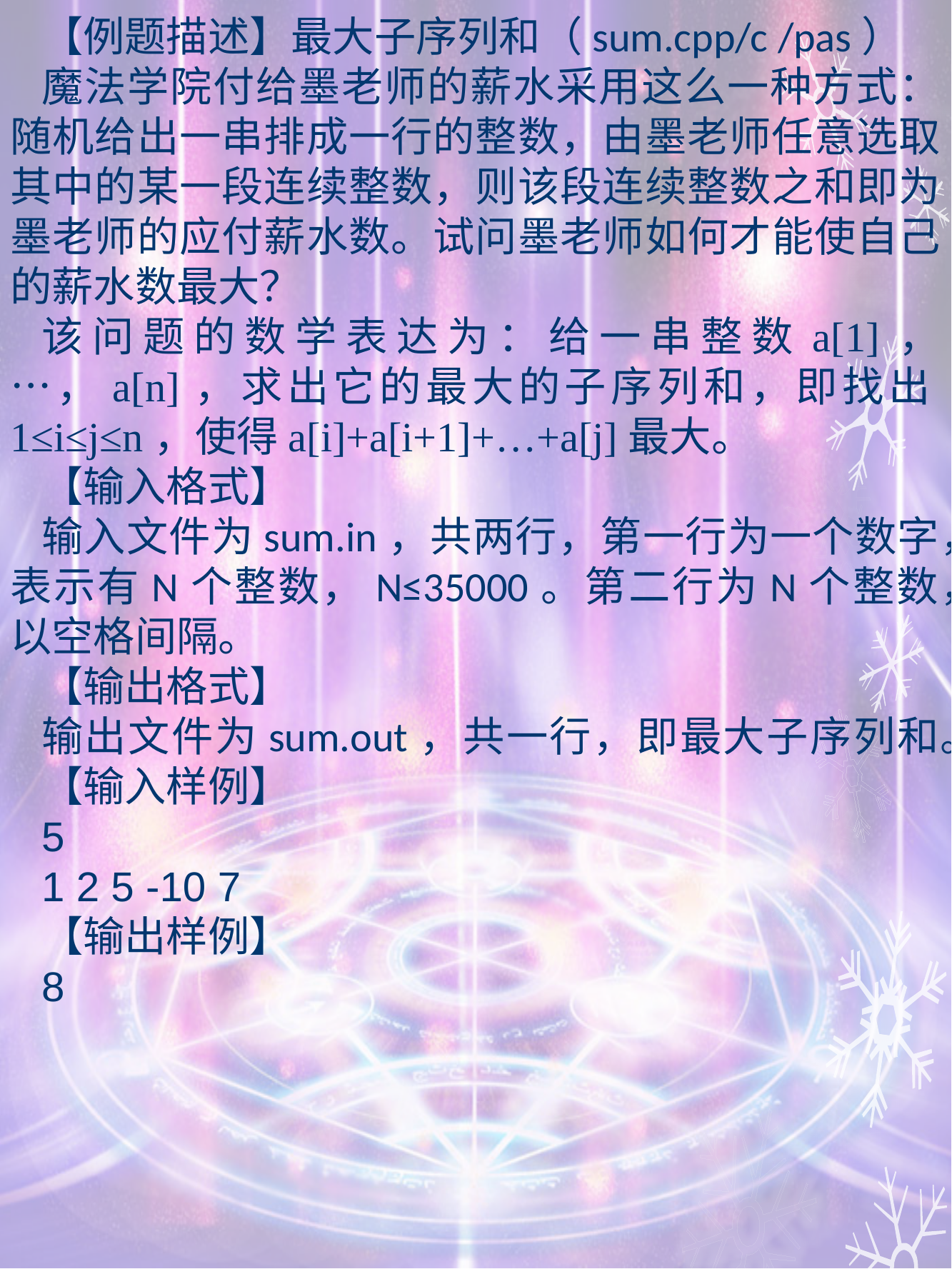

【例题描述】最大子序列和（sum.cpp/c /pas）
魔法学院付给墨老师的薪水采用这么一种方式：随机给出一串排成一行的整数，由墨老师任意选取其中的某一段连续整数，则该段连续整数之和即为墨老师的应付薪水数。试问墨老师如何才能使自己的薪水数最大？
该问题的数学表达为：给一串整数a[1]，…，a[n]，求出它的最大的子序列和，即找出1≤i≤j≤n，使得a[i]+a[i+1]+…+a[j]最大。
【输入格式】
输入文件为sum.in，共两行，第一行为一个数字，表示有N个整数，N≤35000。第二行为N个整数，以空格间隔。
【输出格式】
输出文件为sum.out，共一行，即最大子序列和。
【输入样例】
5
1 2 5 -10 7
【输出样例】
8